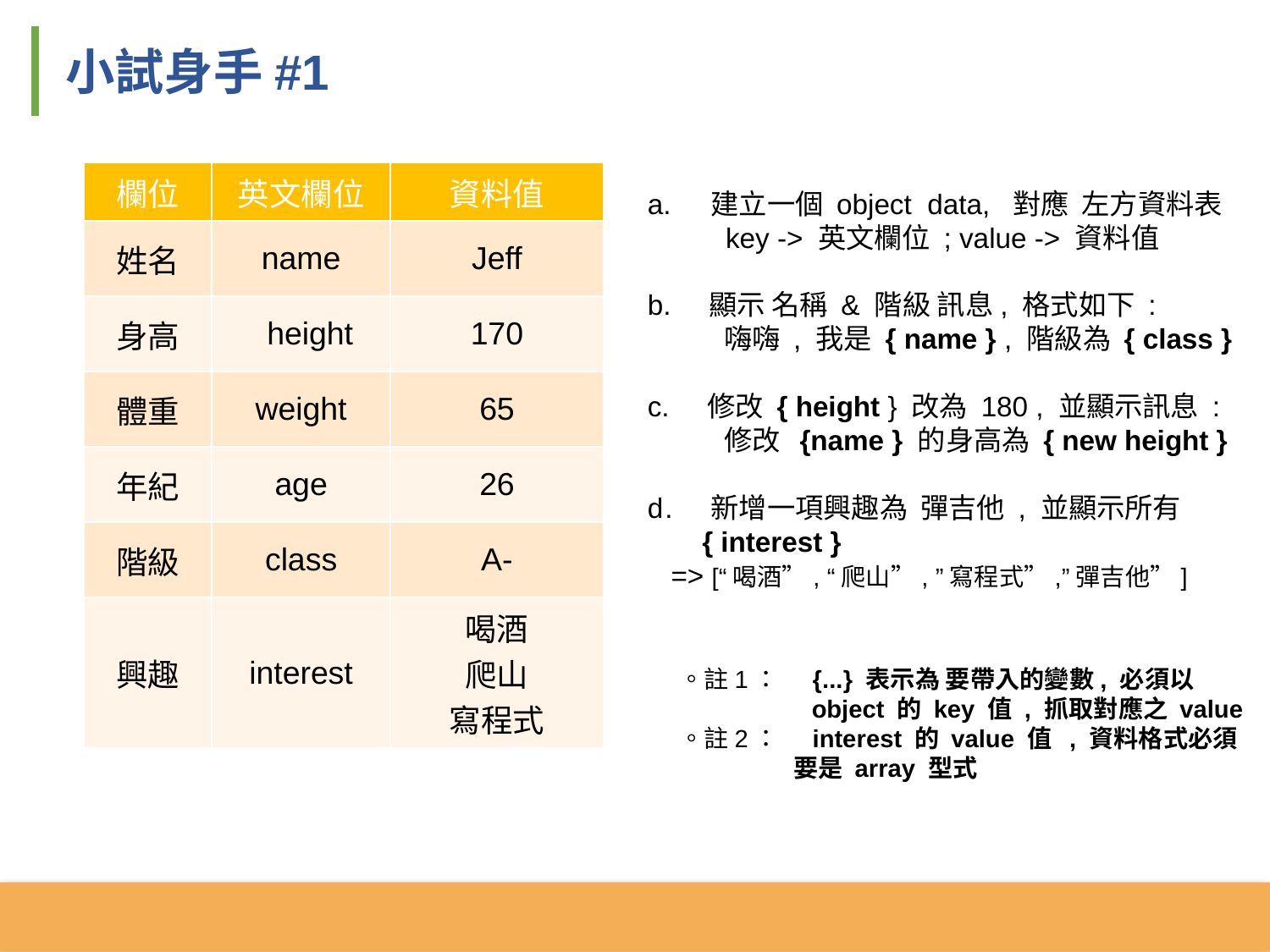

小試身手#1
| 欄位 | 英文欄位 | 資料值 |
| --- | --- | --- |
| 姓名 | name | Jeff |
| 身高 | height | 170 |
| 體重 | weight | 65 |
| 年紀 | age | 26 |
| 階級 | class | A- |
| 興趣 | interest | 喝酒 爬山 寫程式 |
建立一個 object  data,  對應  左方資料表
          key -> 英文欄位 ; value -> 資料值

b.    顯示 名稱 & 階級 訊息, 格式如下 :
           嗨嗨 , 我是 { name } , 階級為 { class }

c.    修改 { height } 改為 180 , 並顯示訊息 :
           修改  {name } 的身高為 { new height }

新增一項興趣為  彈吉他 , 並顯示所有
       { interest }
   => [“喝酒”, “爬山”, ”寫程式”,”彈吉他”]

。註1：     {...} 表示為 要帶入的變數, 必須以
                   object 的 key 值 , 抓取對應之 value
。註2：     interest 的 value 值  , 資料格式必須
                   要是 array 型式